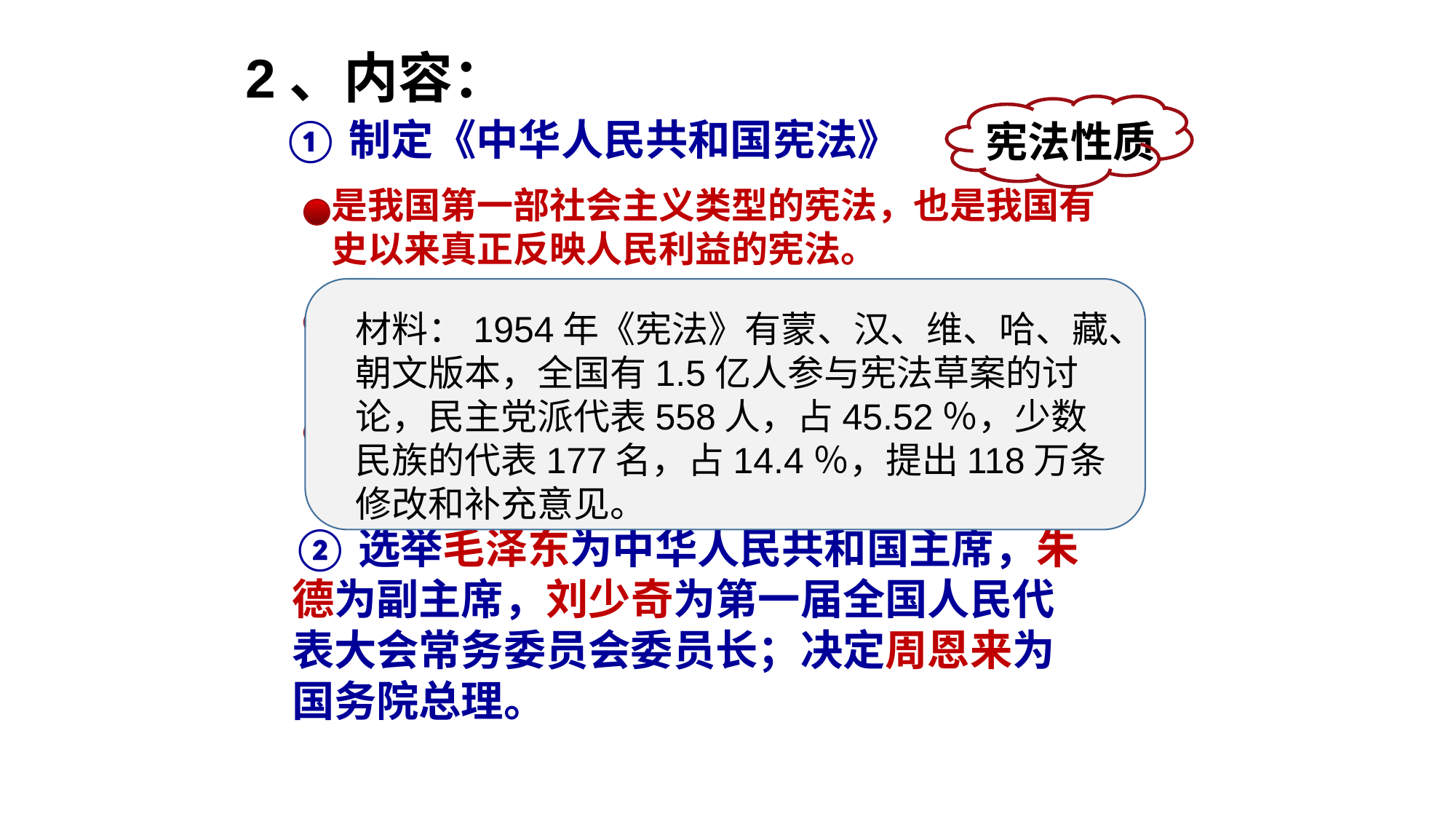

2、内容：

宪法性质
①制定《中华人民共和国宪法》
是我国第一部社会主义类型的宪法，也是我国有史以来真正反映人民利益的宪法。

规定中华人民共和国全国人民代表大会是最高国家权力机关。
材料：1954年《宪法》有蒙、汉、维、哈、藏、朝文版本，全国有1.5亿人参与宪法草案的讨论，民主党派代表558人，占45.52％，少数民族的代表177名，占14.4％，提出118万条修改和补充意见。

以国家根本大法的形式确定了人民代表大会制度。

②选举毛泽东为中华人民共和国主席，朱德为副主席，刘少奇为第一届全国人民代表大会常务委员会委员长；决定周恩来为国务院总理。